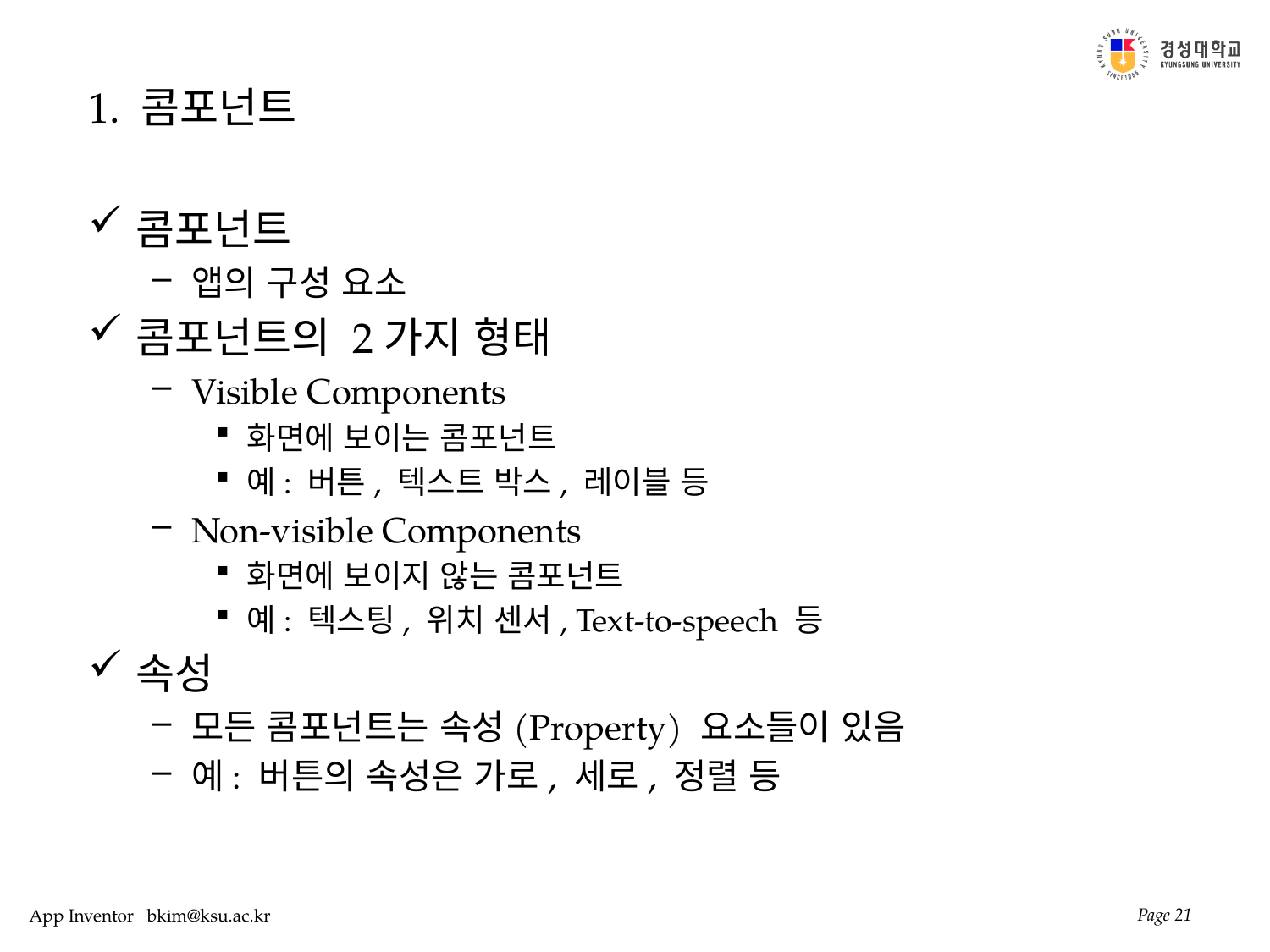

# 1. 콤포넌트
콤포넌트
앱의 구성 요소
콤포넌트의 2가지 형태
Visible Components
화면에 보이는 콤포넌트
예: 버튼, 텍스트 박스, 레이블 등
Non-visible Components
화면에 보이지 않는 콤포넌트
예: 텍스팅, 위치 센서, Text-to-speech 등
속성
모든 콤포넌트는 속성(Property) 요소들이 있음
예: 버튼의 속성은 가로, 세로, 정렬 등
Page 21